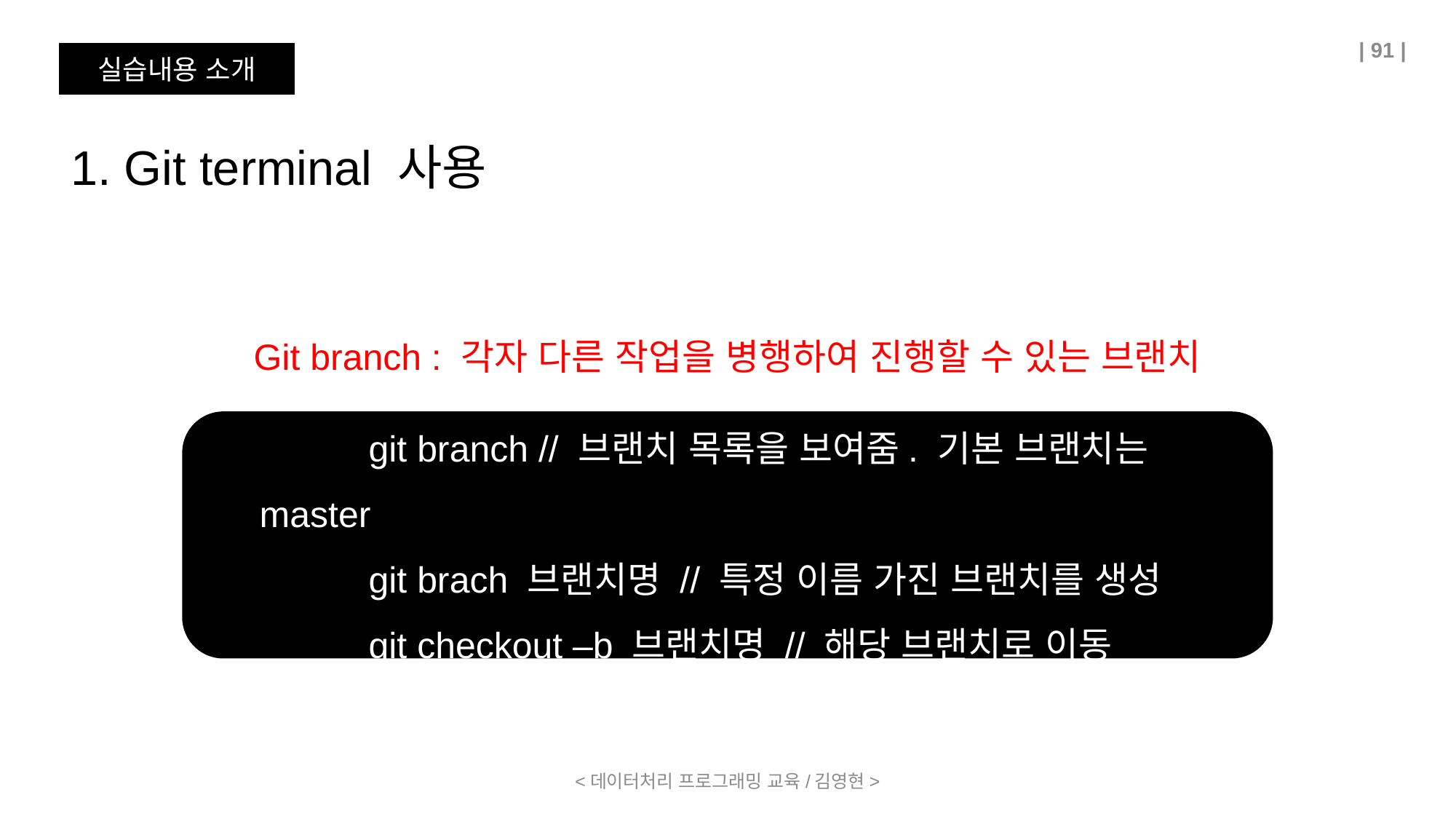

| 91 |
실습내용 소개

1. Git terminal 사용
Git branch : 각자 다른 작업을 병행하여 진행할 수 있는 브랜치
	git branch // 브랜치 목록을 보여줌. 기본 브랜치는 master
	git brach 브랜치명 // 특정 이름 가진 브랜치를 생성
	git checkout –b 브랜치명 // 해당 브랜치로 이동
<데이터처리 프로그래밍 교육/김영현>